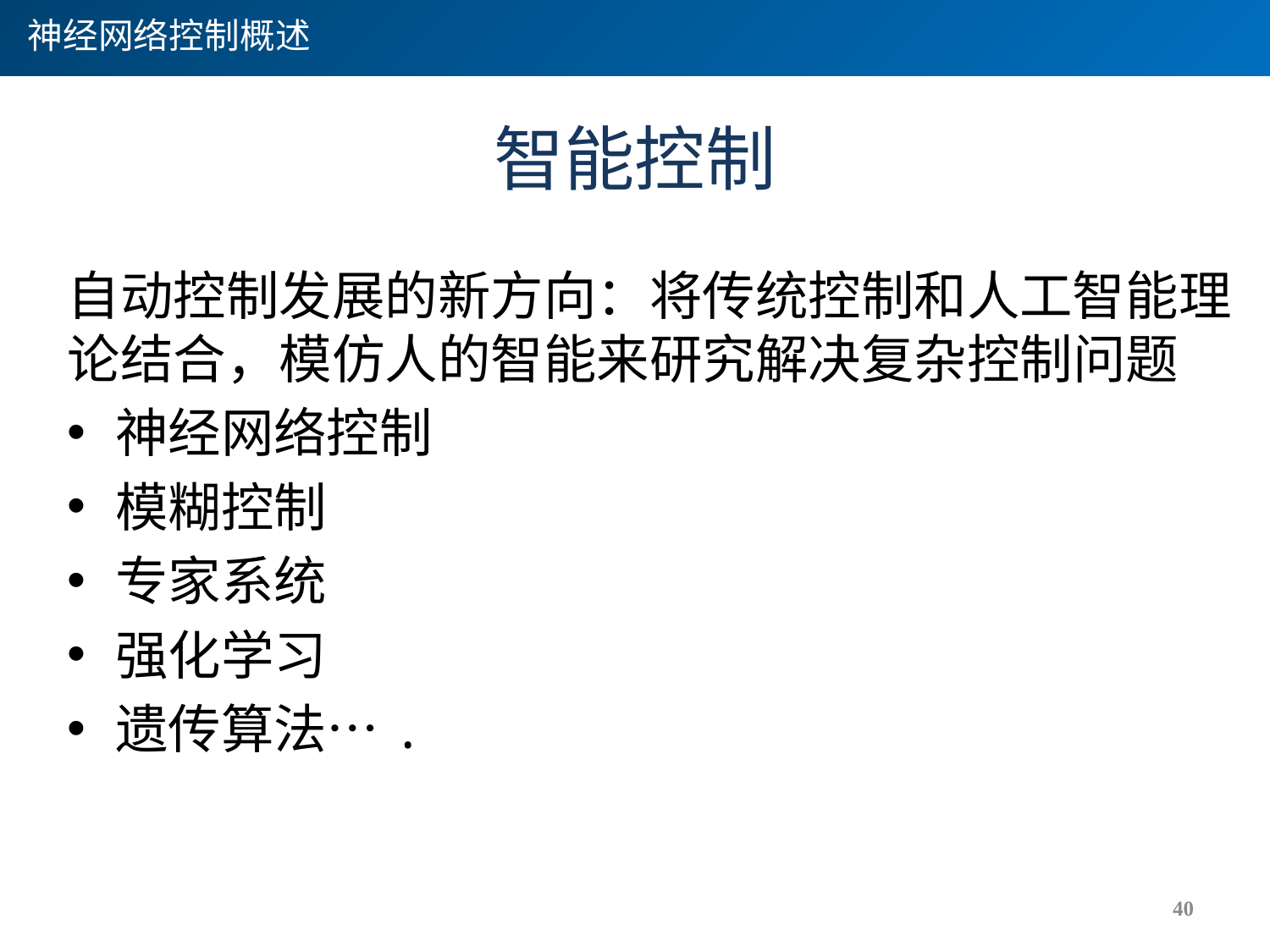

神经网络控制概述

# 智能控制
自动控制发展的新方向：将传统控制和人工智能理论结合，模仿人的智能来研究解决复杂控制问题
神经网络控制
模糊控制
专家系统
强化学习
遗传算法….
40